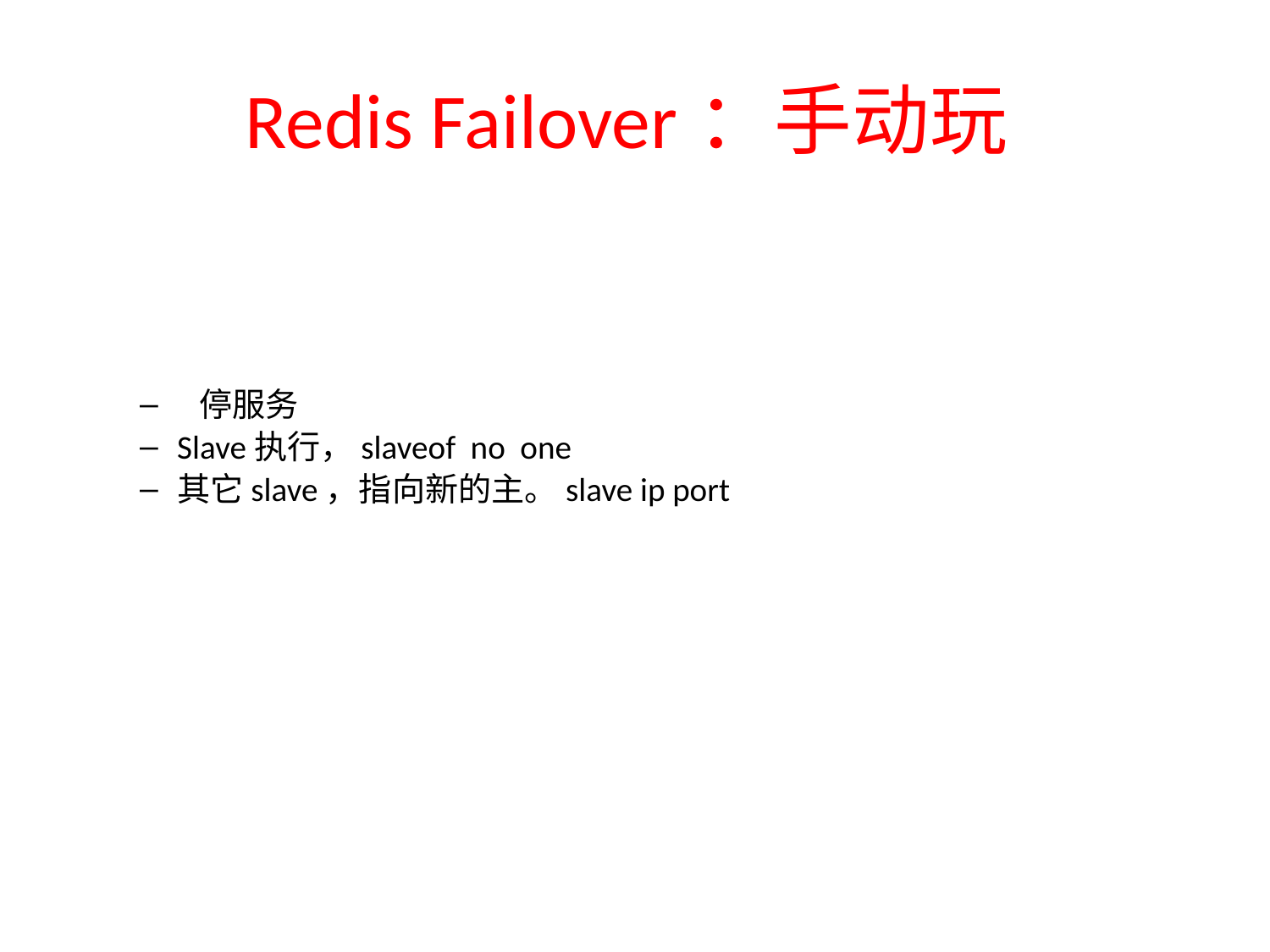

# Redis Failover：手动玩

  停服务
Slave执行，slaveof  no  one
其它slave，指向新的主。slave ip port